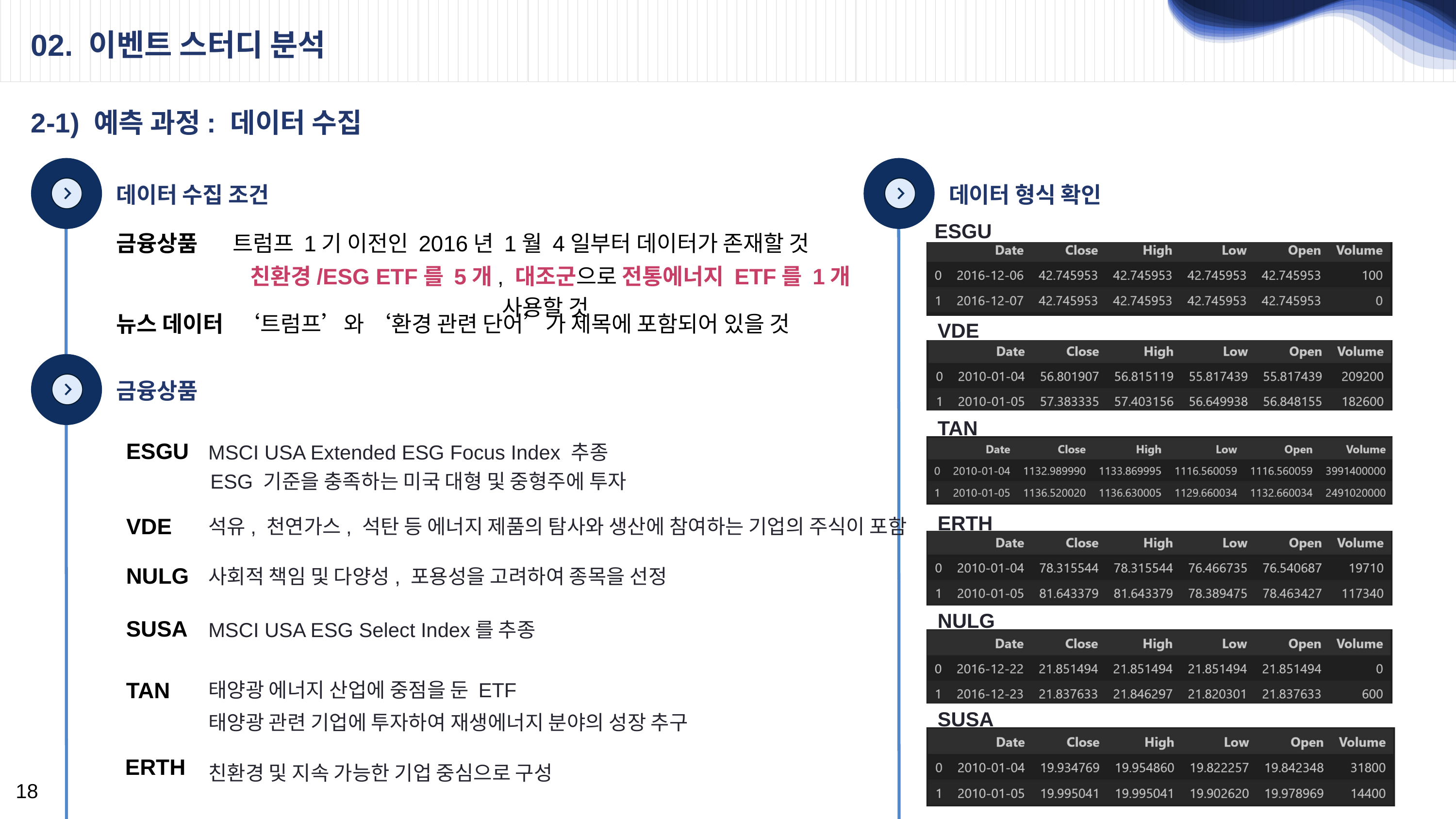

02. 이벤트 스터디 분석
2-1) 예측 과정: 데이터 수집

데이터 수집 조건
데이터 형식 확인

ESGU
금융상품       트럼프 1기 이전인 2016년 1월 4일부터 데이터가 존재할 것

친환경/ESG ETF를 5개, 대조군으로 전통에너지 ETF를 1개 사용할 것
뉴스 데이터   ‘트럼프’와 ‘환경 관련 단어’가 제목에 포함되어 있을 것
VDE

금융상품
TAN
ESGU
MSCI USA Extended ESG Focus Index 추종

ESG 기준을 충족하는 미국 대형 및 중형주에 투자
ERTH
VDE
석유, 천연가스, 석탄 등 에너지 제품의 탐사와 생산에 참여하는 기업의 주식이 포함

NULG
사회적 책임 및 다양성, 포용성을 고려하여 종목을 선정
NULG
SUSA
MSCI USA ESG Select Index를 추종

TAN
태양광 에너지 산업에 중점을 둔 ETF
SUSA
태양광 관련 기업에 투자하여 재생에너지 분야의 성장 추구

ERTH
친환경 및 지속 가능한 기업 중심으로 구성
18